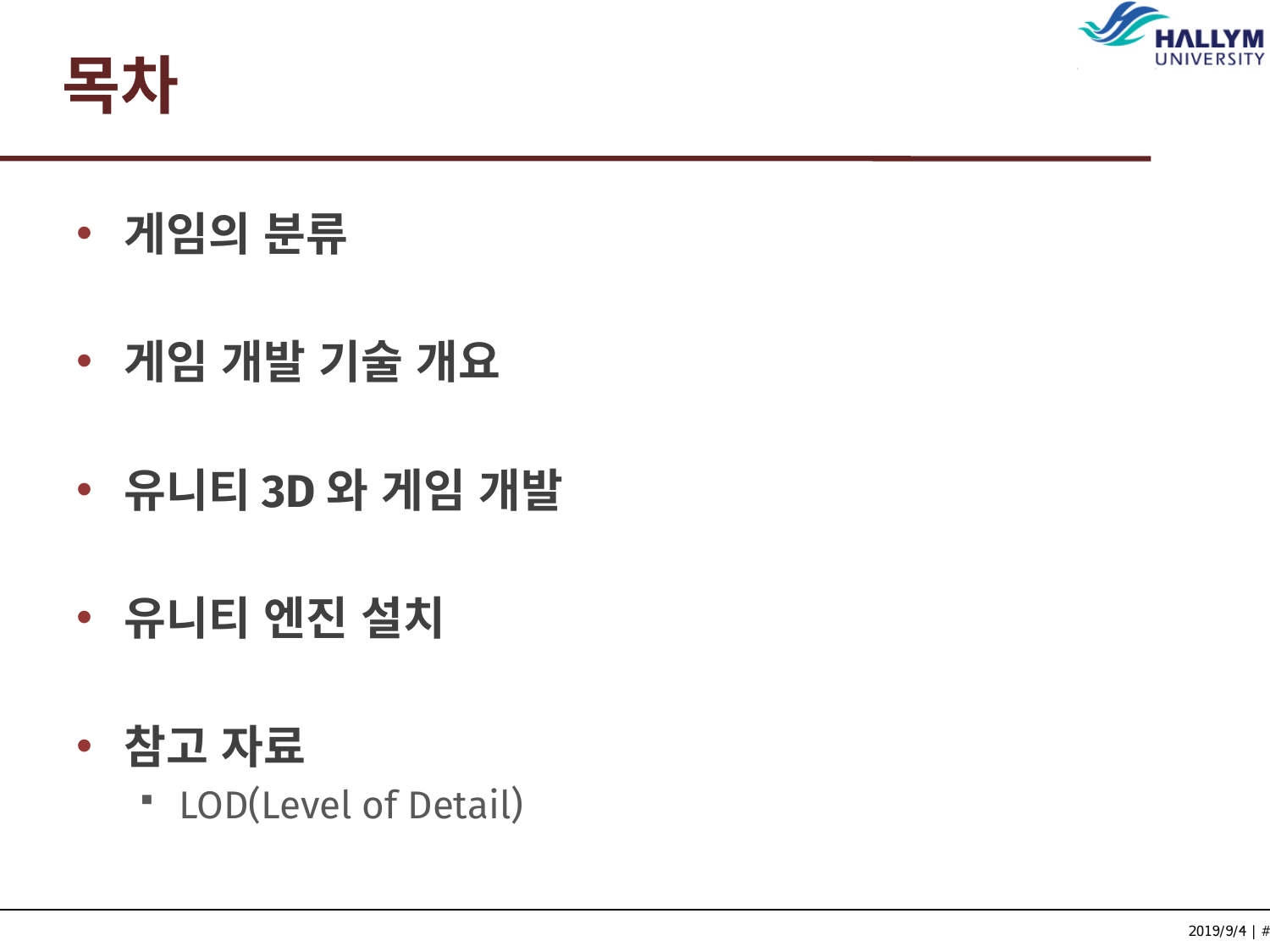

# 목차
게임의 분류

게임 개발 기술 개요

유니티3D와 게임 개발

유니티 엔진 설치

참고 자료
LOD(Level of Detail)